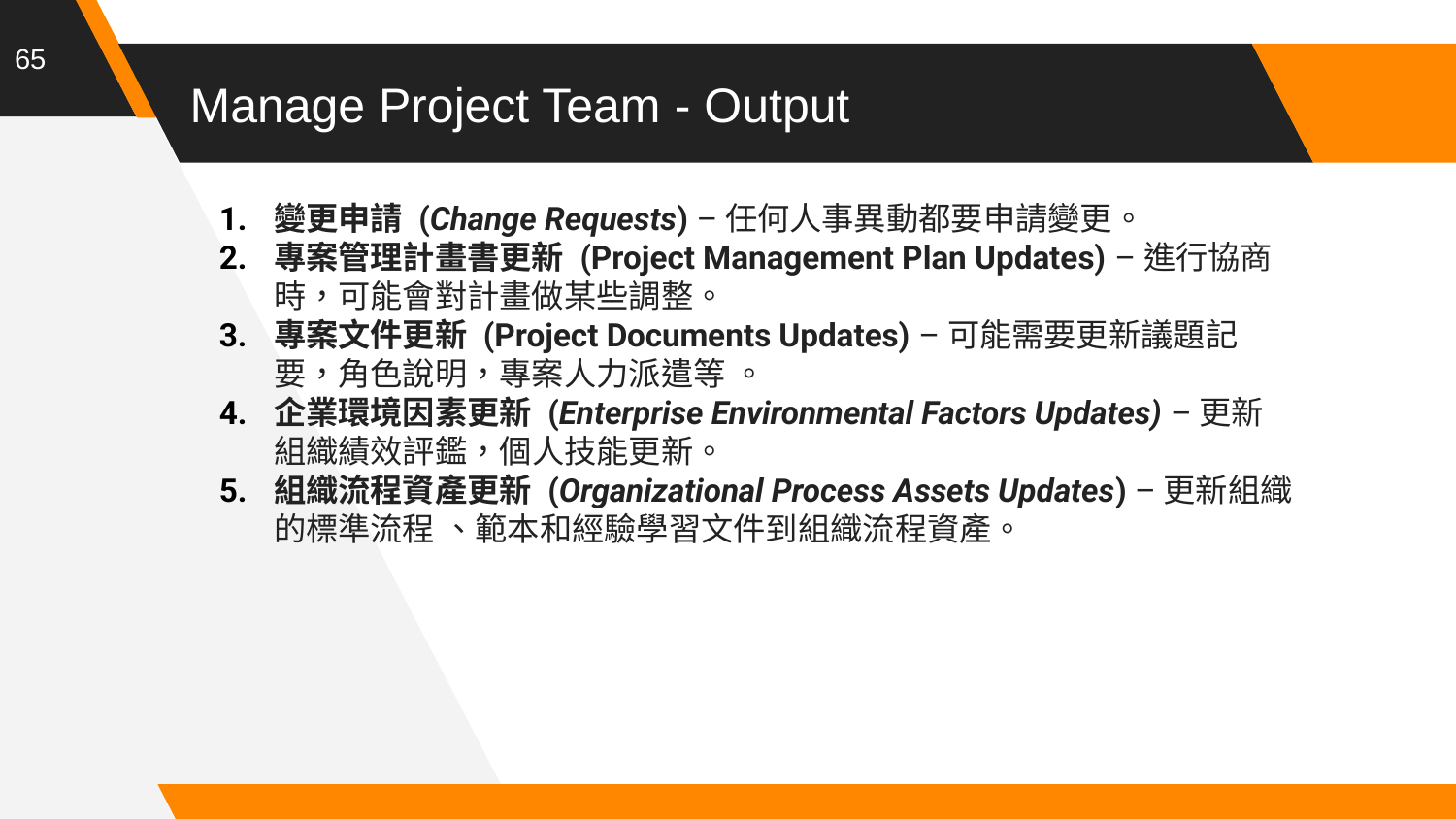

65
# Manage Project Team - Output
變更申請 (Change Requests) –任何人事異動都要申請變更。
專案管理計畫書更新 (Project Management Plan Updates) –進行協商時，可能會對計畫做某些調整。
專案文件更新 (Project Documents Updates) –可能需要更新議題記要，角色說明，專案人力派遣等 。
企業環境因素更新 (Enterprise Environmental Factors Updates) –更新組織績效評鑑，個人技能更新。
組織流程資產更新 (Organizational Process Assets Updates) –更新組織的標準流程 、範本和經驗學習文件到組織流程資產。